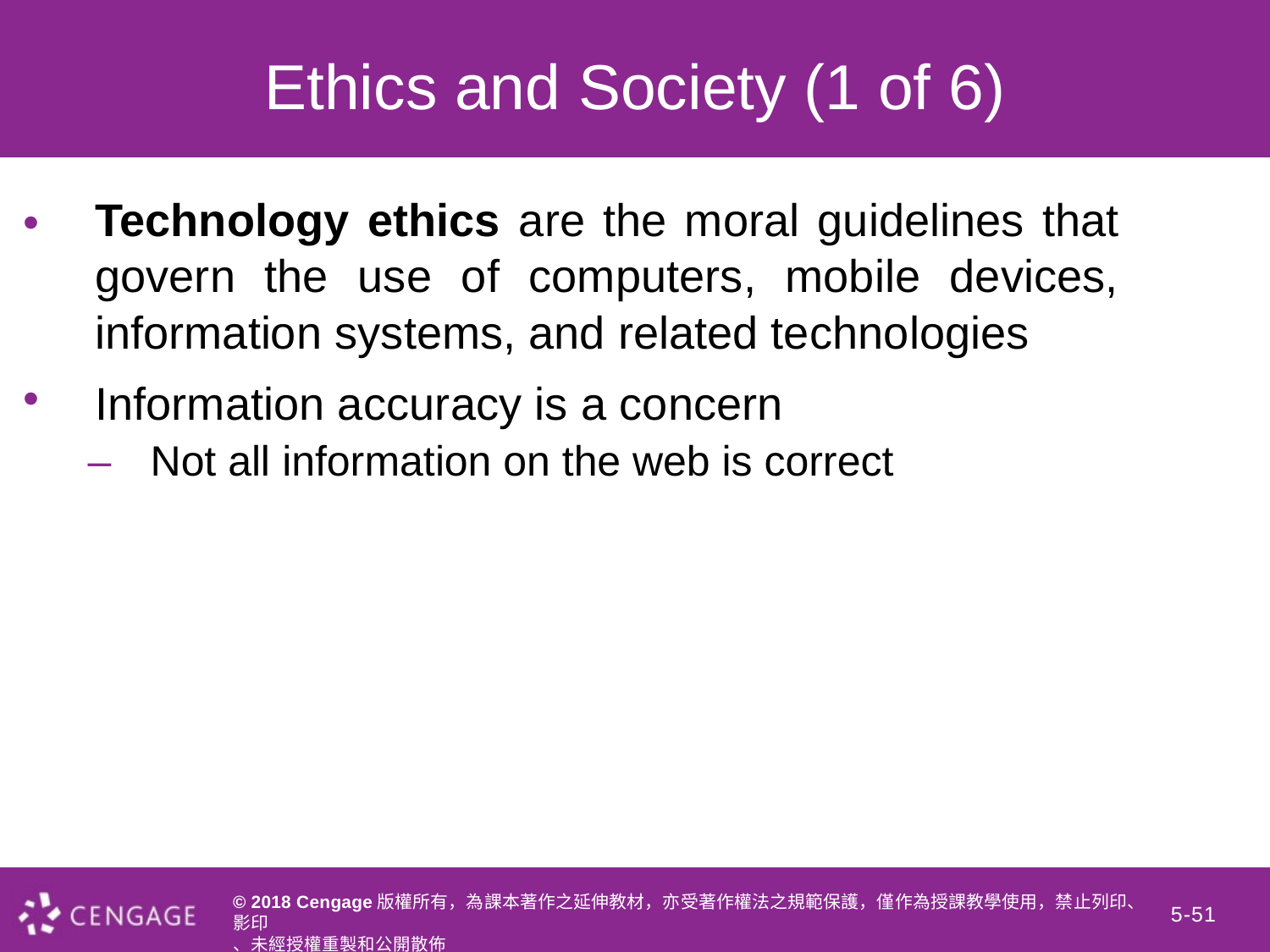

Ethics and Society (1 of 6)
•
Technology ethics are the moral guidelines that govern the use of computers, mobile devices, information systems, and related technologies
Information accuracy is a concern
•
–
Not all information on the web is correct

© 2018 Cengage版權所有，為課本著作之延伸教材，亦受著作權法之規範保護，僅作為授課教學使用，禁止列印、影印
、未經授權重製和公開散佈
5-51